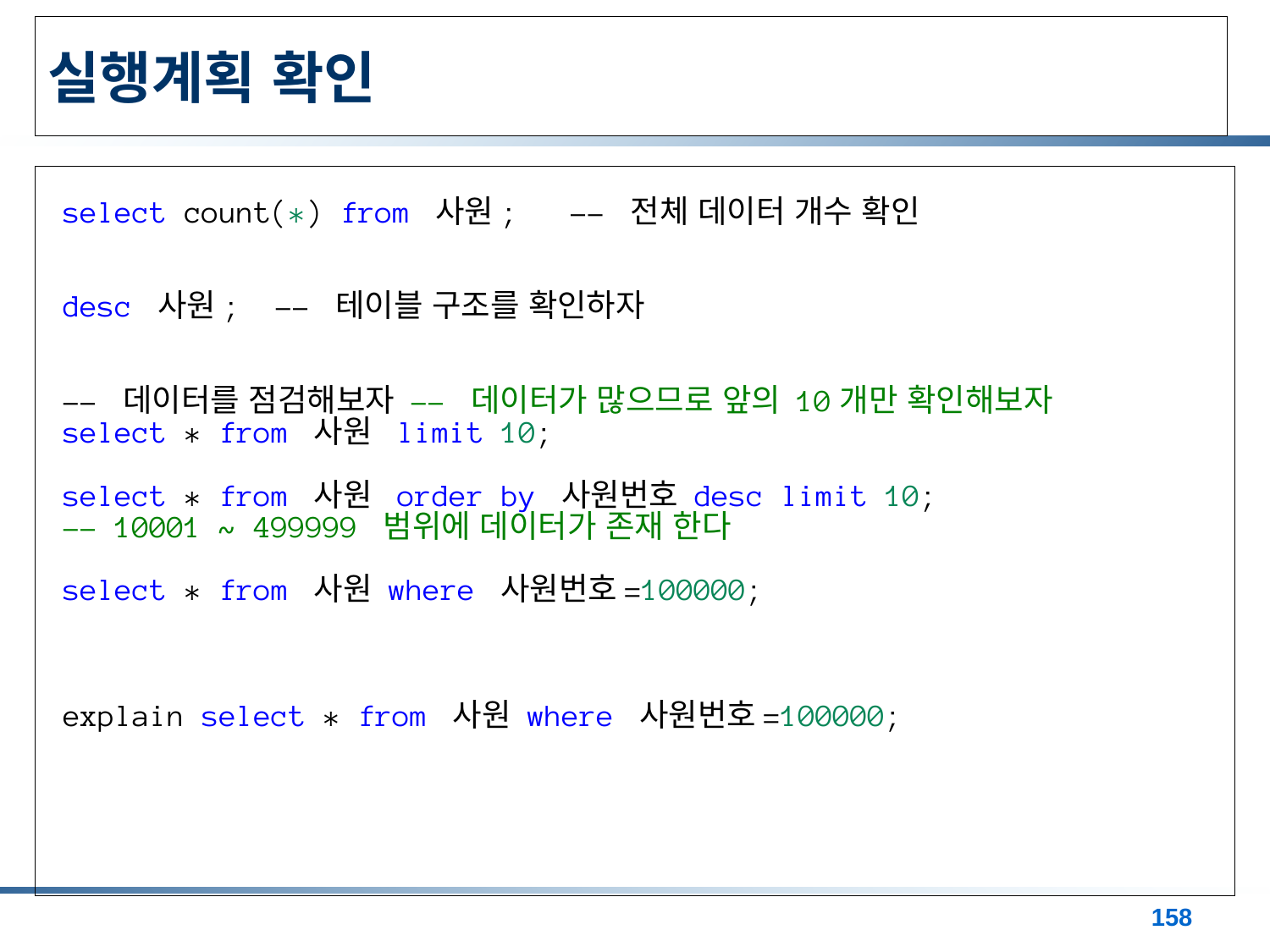

# 실행계획 확인

select count(*) from 사원;   -- 전체 데이터 개수 확인

desc 사원;  -- 테이블 구조를 확인하자

-- 데이터를 점검해보자 -- 데이터가 많으므로 앞의 10개만 확인해보자
select * from 사원  limit 10;

select * from 사원  order by 사원번호 desc limit 10;
-- 10001 ~ 499999 범위에 데이터가 존재 한다

select * from 사원 where 사원번호=100000;

explain select * from 사원 where 사원번호=100000;